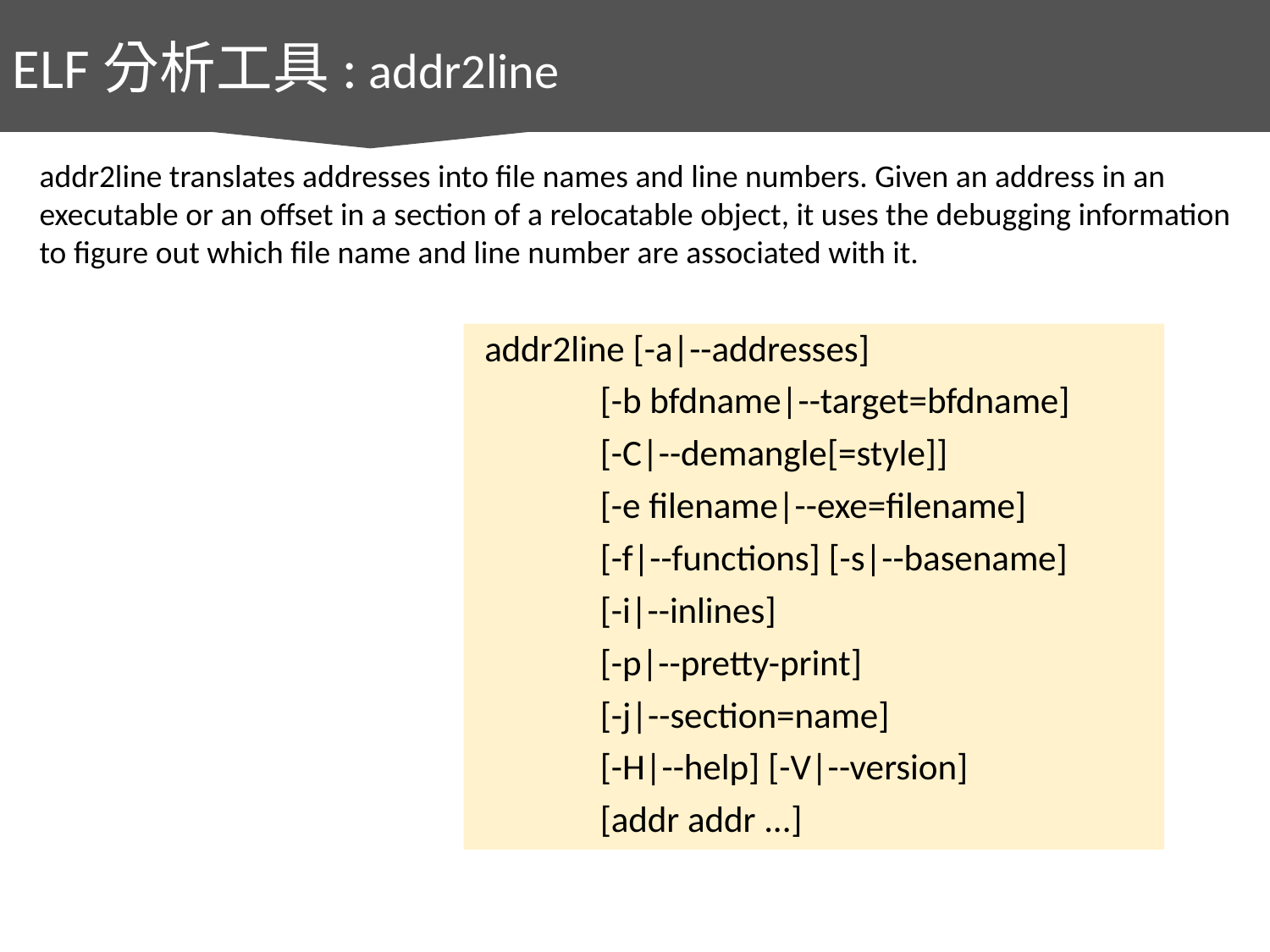

ELF分析工具: addr2line
addr2line translates addresses into file names and line numbers. Given an address in an executable or an offset in a section of a relocatable object, it uses the debugging information to figure out which file name and line number are associated with it.
 addr2line [-a|--addresses]
               [-b bfdname|--target=bfdname]
               [-C|--demangle[=style]]
               [-e filename|--exe=filename]
               [-f|--functions] [-s|--basename]
               [-i|--inlines]
               [-p|--pretty-print]
               [-j|--section=name]
               [-H|--help] [-V|--version]
               [addr addr ...]